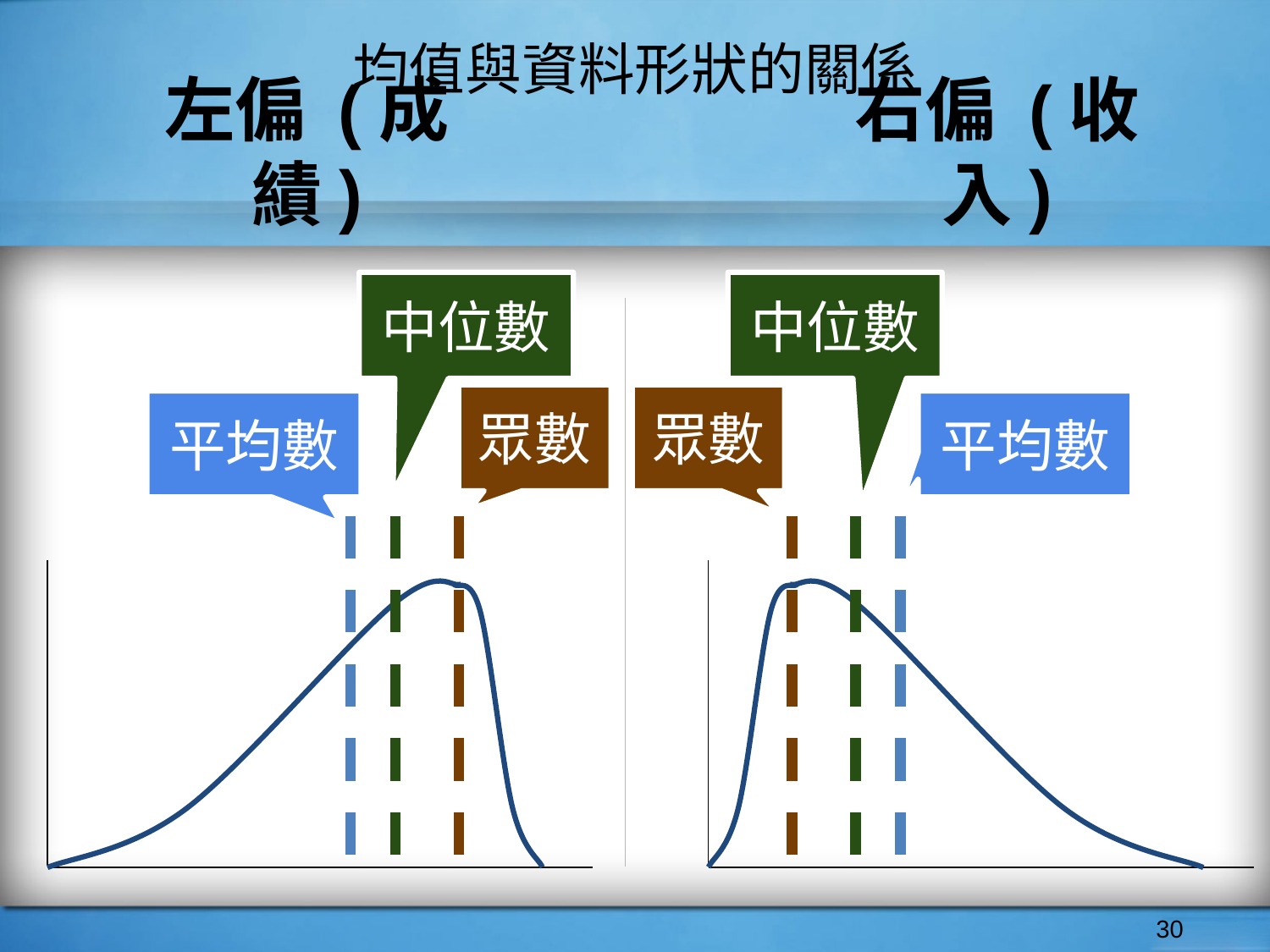

# 均值與資料形狀的關係

左偏 (成績)
右偏 (收入)
中位數
中位數
眾數
眾數
平均數
平均數

30